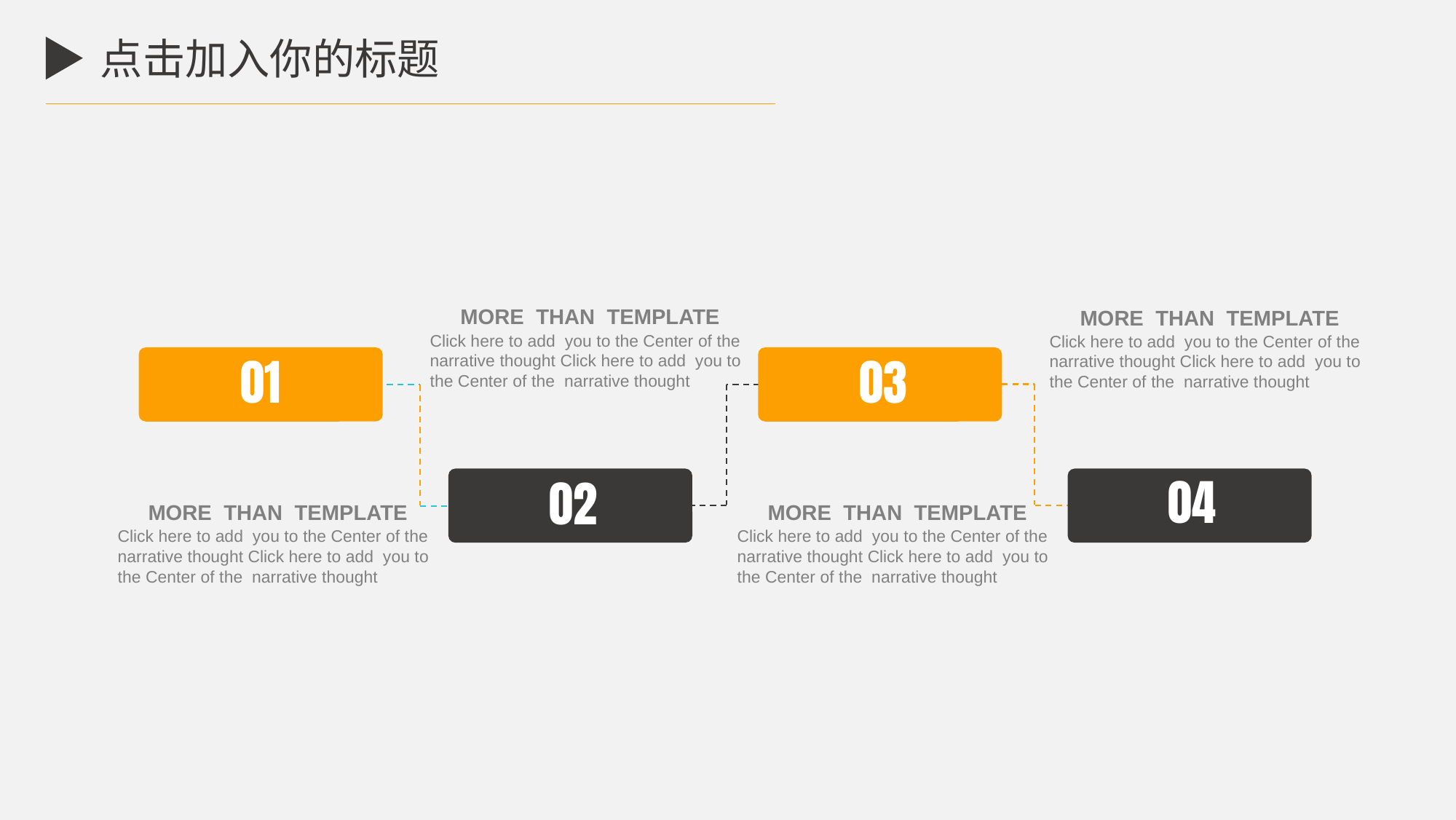

点击加入你的标题

    MORE  THAN  TEMPLATE
Click here to add  you to the Center of the
narrative thought Click here to add  you to
the Center of the  narrative thought

    MORE  THAN  TEMPLATE
Click here to add  you to the Center of the
narrative thought Click here to add  you to
the Center of the  narrative thought

01
03

04
02
    MORE  THAN  TEMPLATE
Click here to add  you to the Center of the
narrative thought Click here to add  you to
the Center of the  narrative thought

    MORE  THAN  TEMPLATE
Click here to add  you to the Center of the
narrative thought Click here to add  you to
the Center of the  narrative thought